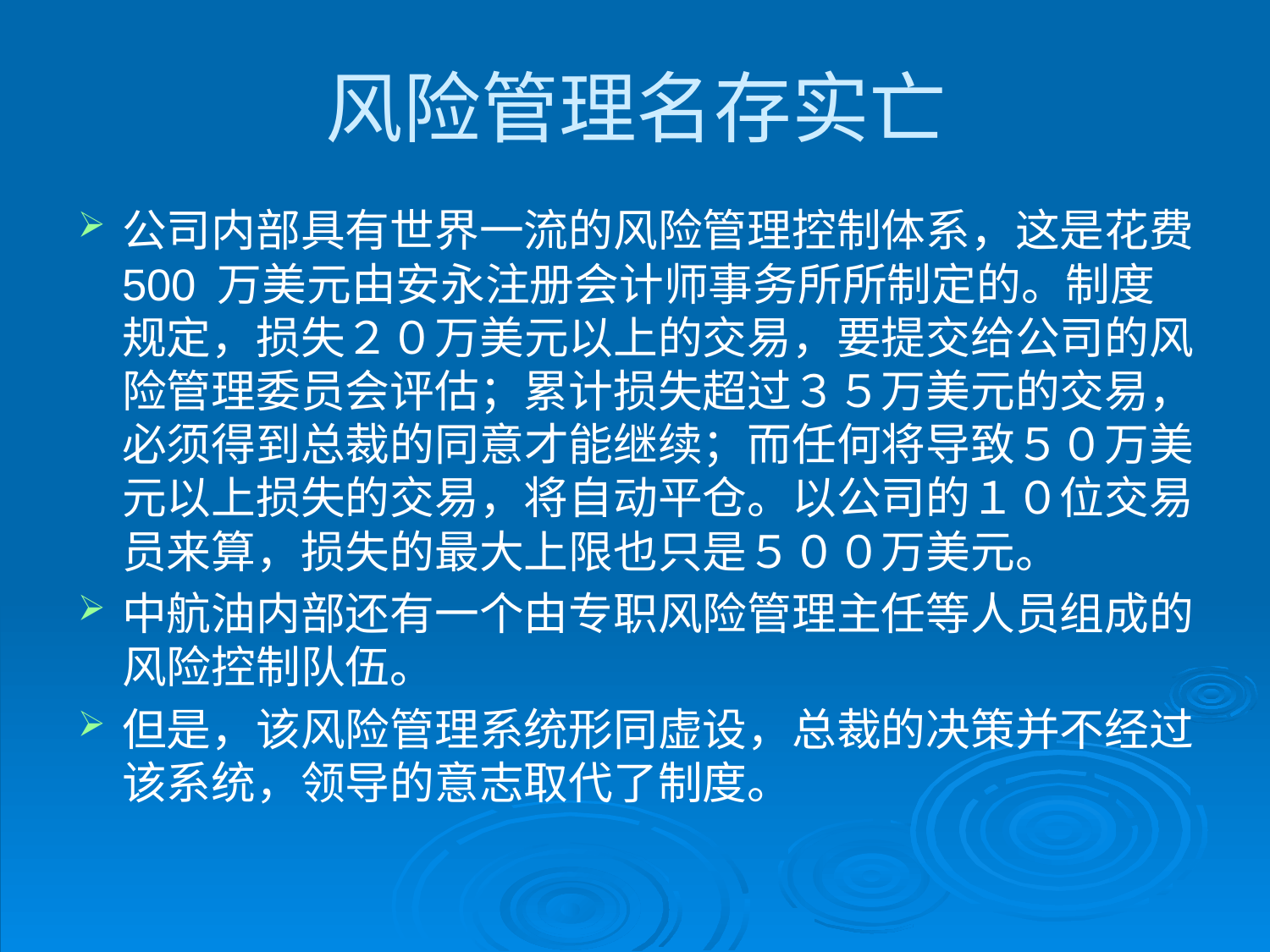

# 风险管理名存实亡
公司内部具有世界一流的风险管理控制体系，这是花费500 万美元由安永注册会计师事务所所制定的。制度规定，损失２０万美元以上的交易，要提交给公司的风险管理委员会评估；累计损失超过３５万美元的交易，必须得到总裁的同意才能继续；而任何将导致５０万美元以上损失的交易，将自动平仓。以公司的１０位交易员来算，损失的最大上限也只是５００万美元。
中航油内部还有一个由专职风险管理主任等人员组成的风险控制队伍。
但是，该风险管理系统形同虚设，总裁的决策并不经过该系统，领导的意志取代了制度。